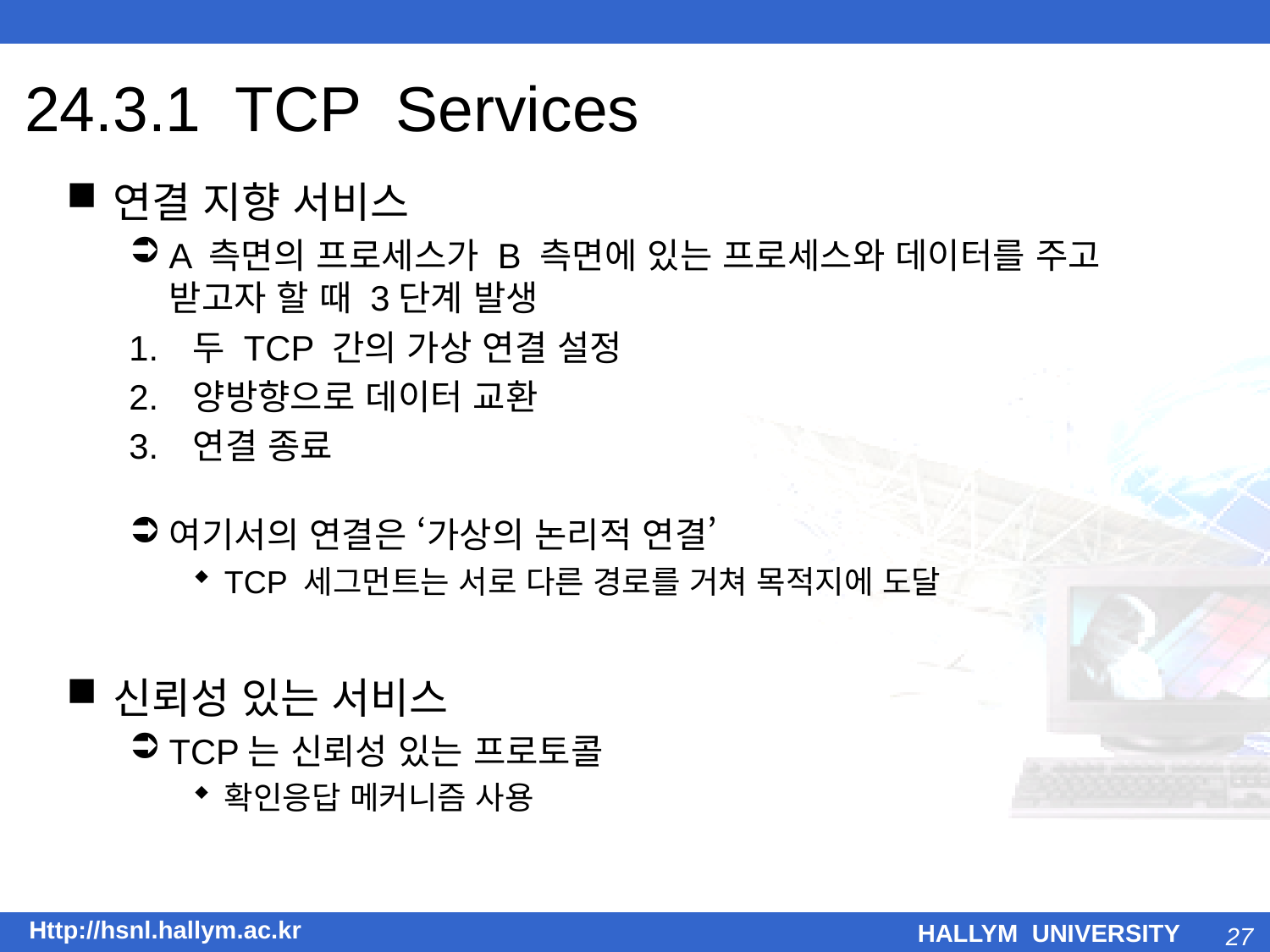

# 24.3.1  TCP  Services
연결 지향 서비스
A 측면의 프로세스가 B 측면에 있는 프로세스와 데이터를 주고
받고자 할 때 3단계 발생
두 TCP 간의 가상 연결 설정
양방향으로 데이터 교환
연결 종료

여기서의 연결은 ‘가상의 논리적 연결’
TCP 세그먼트는 서로 다른 경로를 거쳐 목적지에 도달

신뢰성 있는 서비스
TCP는 신뢰성 있는 프로토콜
확인응답 메커니즘 사용

27